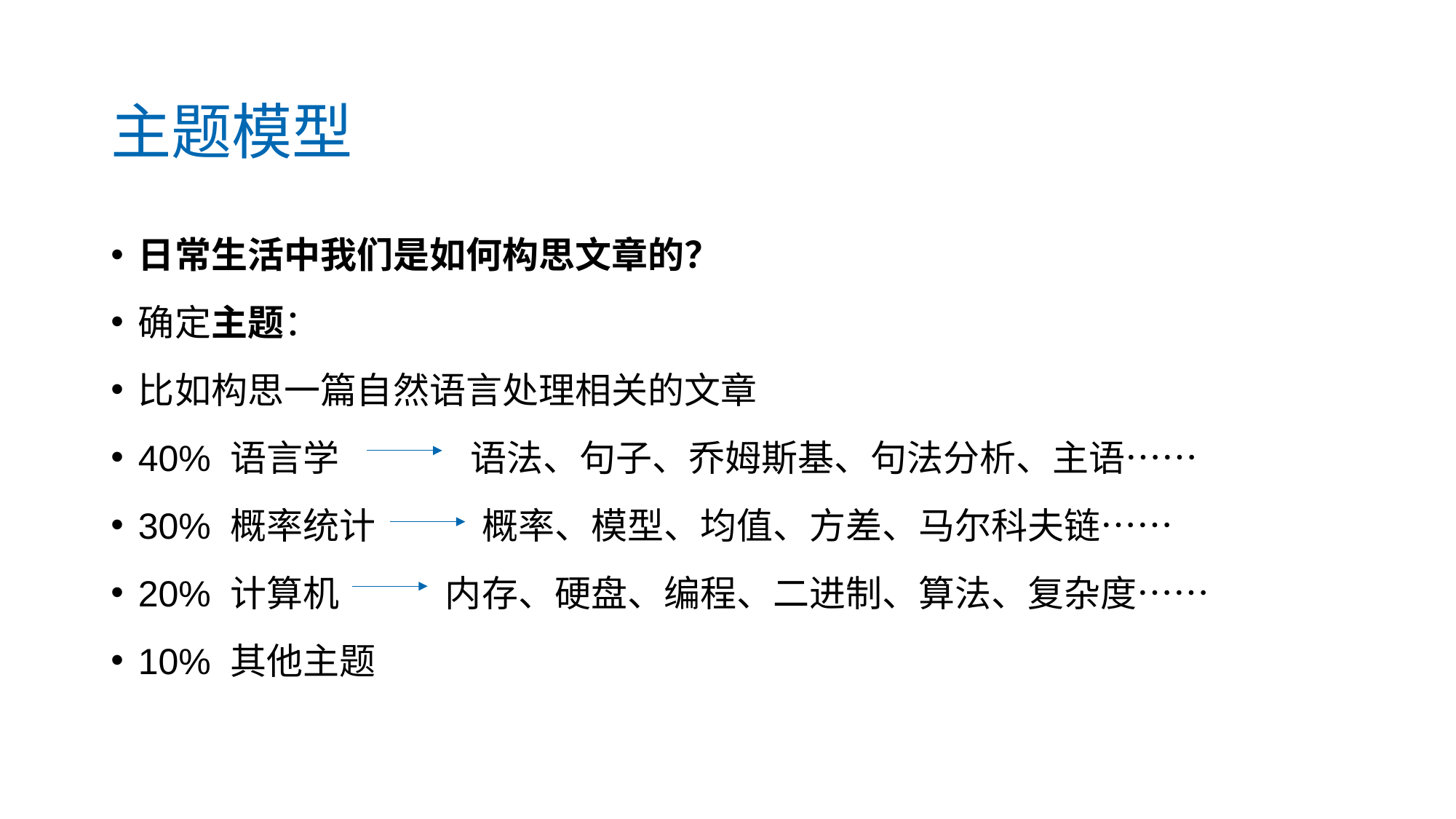

# 主题模型
日常生活中我们是如何构思文章的？
确定主题：
比如构思一篇自然语言处理相关的文章
40% 语言学                语法、句子、乔姆斯基、句法分析、主语……
30% 概率统计             概率、模型、均值、方差、马尔科夫链……
20% 计算机             内存、硬盘、编程、二进制、算法、复杂度……
10% 其他主题